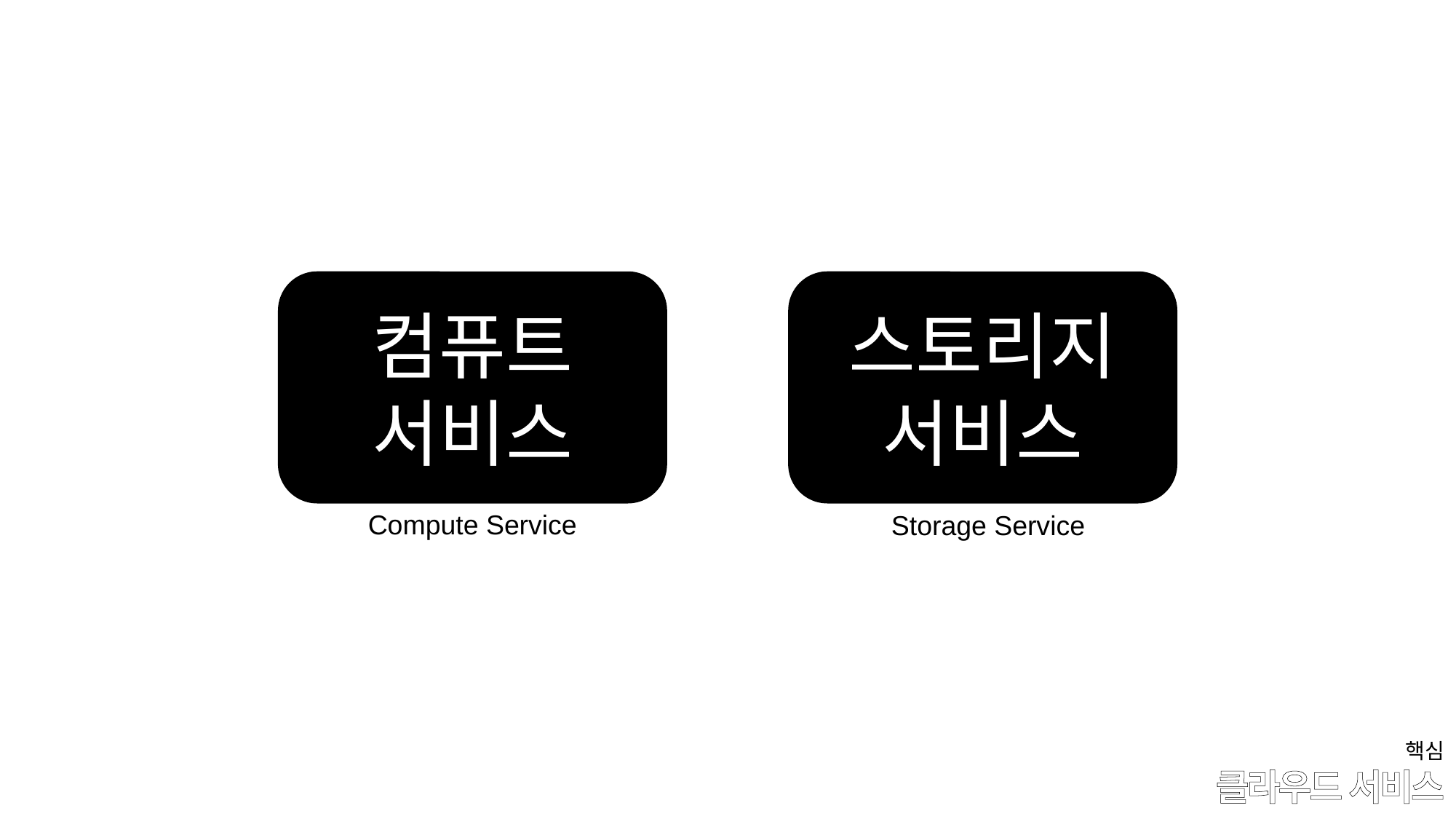

컴퓨트
서비스
스토리지
서비스
Compute Service
Storage Service
핵심
# 클라우드 서비스